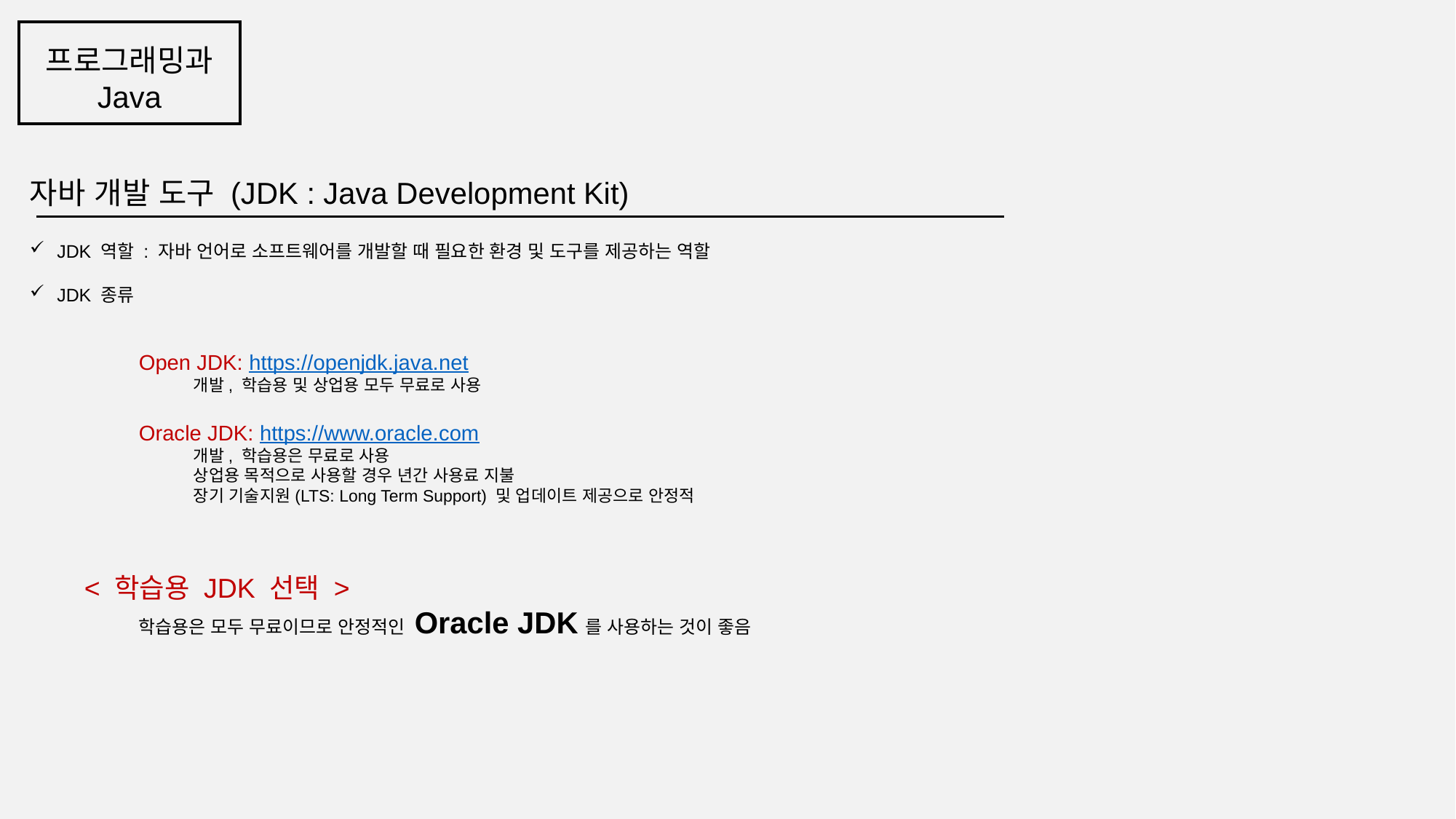

프로그래밍과
Java
자바 개발 도구 (JDK : Java Development Kit)

JDK 역할 : 자바 언어로 소프트웨어를 개발할 때 필요한 환경 및 도구를 제공하는 역할

JDK 종류

Open JDK: https://openjdk.java.net
개발, 학습용 및 상업용 모두 무료로 사용

Oracle JDK: https://www.oracle.com
개발, 학습용은 무료로 사용
상업용 목적으로 사용할 경우 년간 사용료 지불
장기 기술지원(LTS: Long Term Support) 및 업데이트 제공으로 안정적

< 학습용 JDK 선택 >
학습용은 모두 무료이므로 안정적인 Oracle JDK를 사용하는 것이 좋음